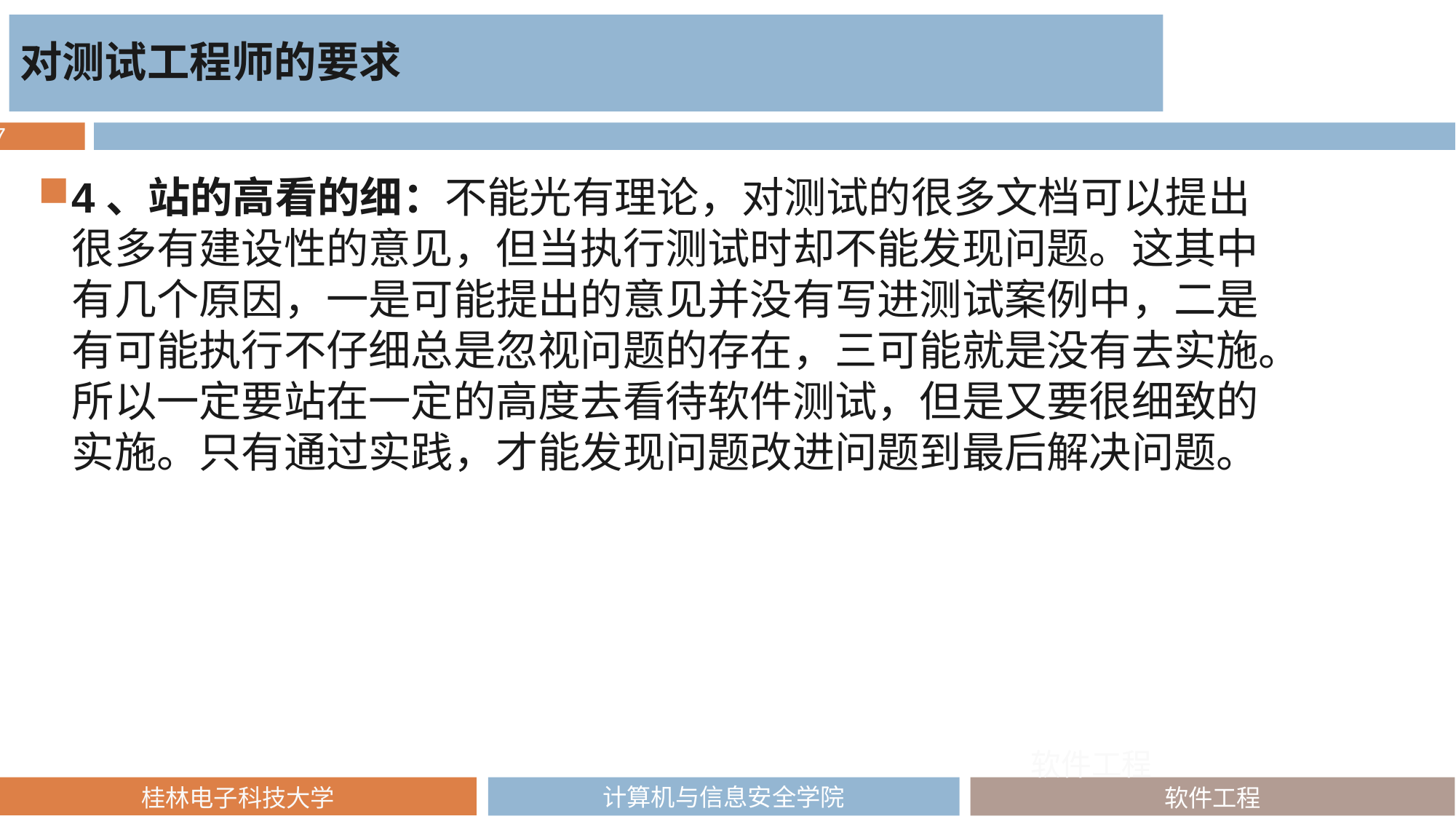

对测试工程师的要求

4、站的高看的细：不能光有理论，对测试的很多文档可以提出很多有建设性的意见，但当执行测试时却不能发现问题。这其中有几个原因，一是可能提出的意见并没有写进测试案例中，二是有可能执行不仔细总是忽视问题的存在，三可能就是没有去实施。所以一定要站在一定的高度去看待软件测试，但是又要很细致的实施。只有通过实践，才能发现问题改进问题到最后解决问题。
软件工程